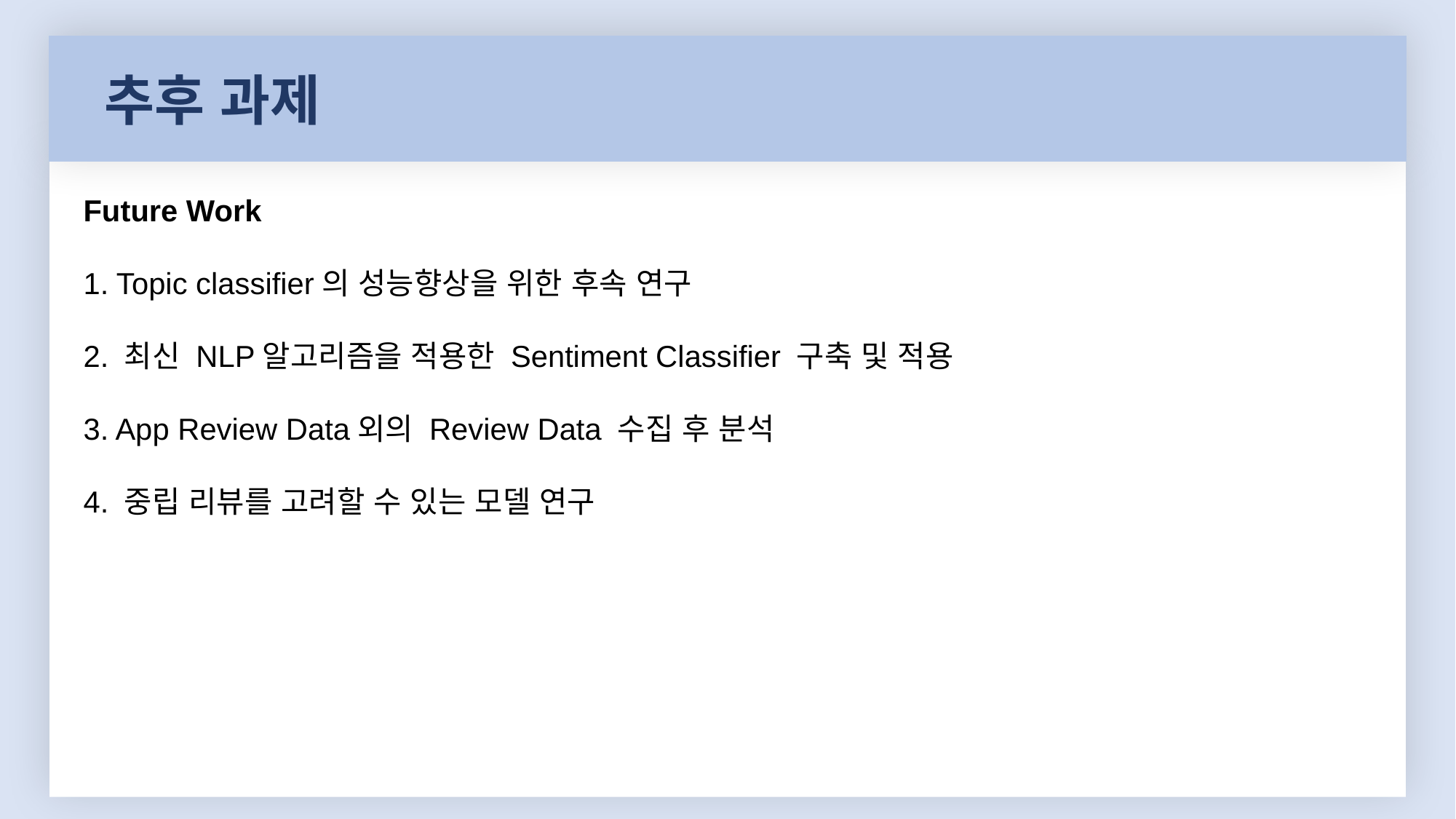

추후 과제

Future Work

1. Topic classifier의 성능향상을 위한 후속 연구

2. 최신 NLP알고리즘을 적용한 Sentiment Classifier 구축 및 적용

3. App Review Data외의 Review Data 수집 후 분석

4. 중립 리뷰를 고려할 수 있는 모델 연구